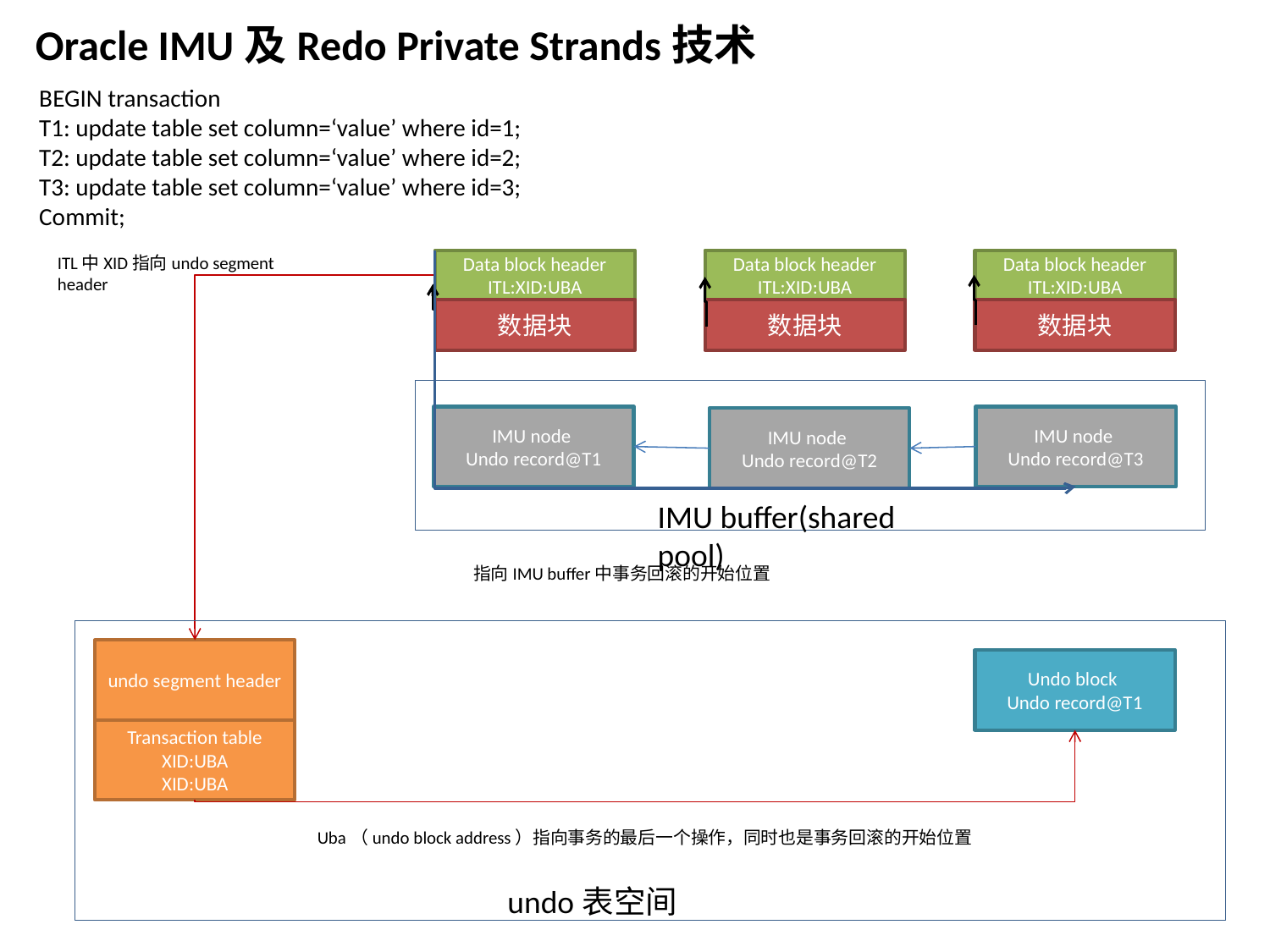

Oracle IMU及Redo Private Strands技术
BEGIN transaction
T1: update table set column=‘value’ where id=1;
T2: update table set column=‘value’ where id=2;
T3: update table set column=‘value’ where id=3;
Commit;
ITL中XID指向undo segment header
Data block header
ITL:XID:UBA
Data block header
ITL:XID:UBA
Data block header
ITL:XID:UBA
数据块
数据块
数据块

IMU node
Undo record@T1
IMU node
Undo record@T3
IMU node
Undo record@T2
IMU buffer(shared pool)
指向IMU buffer中事务回滚的开始位置

undo segment header
Undo block
Undo record@T1
Transaction table
XID:UBA
XID:UBA
Uba（undo block address）指向事务的最后一个操作，同时也是事务回滚的开始位置
undo表空间